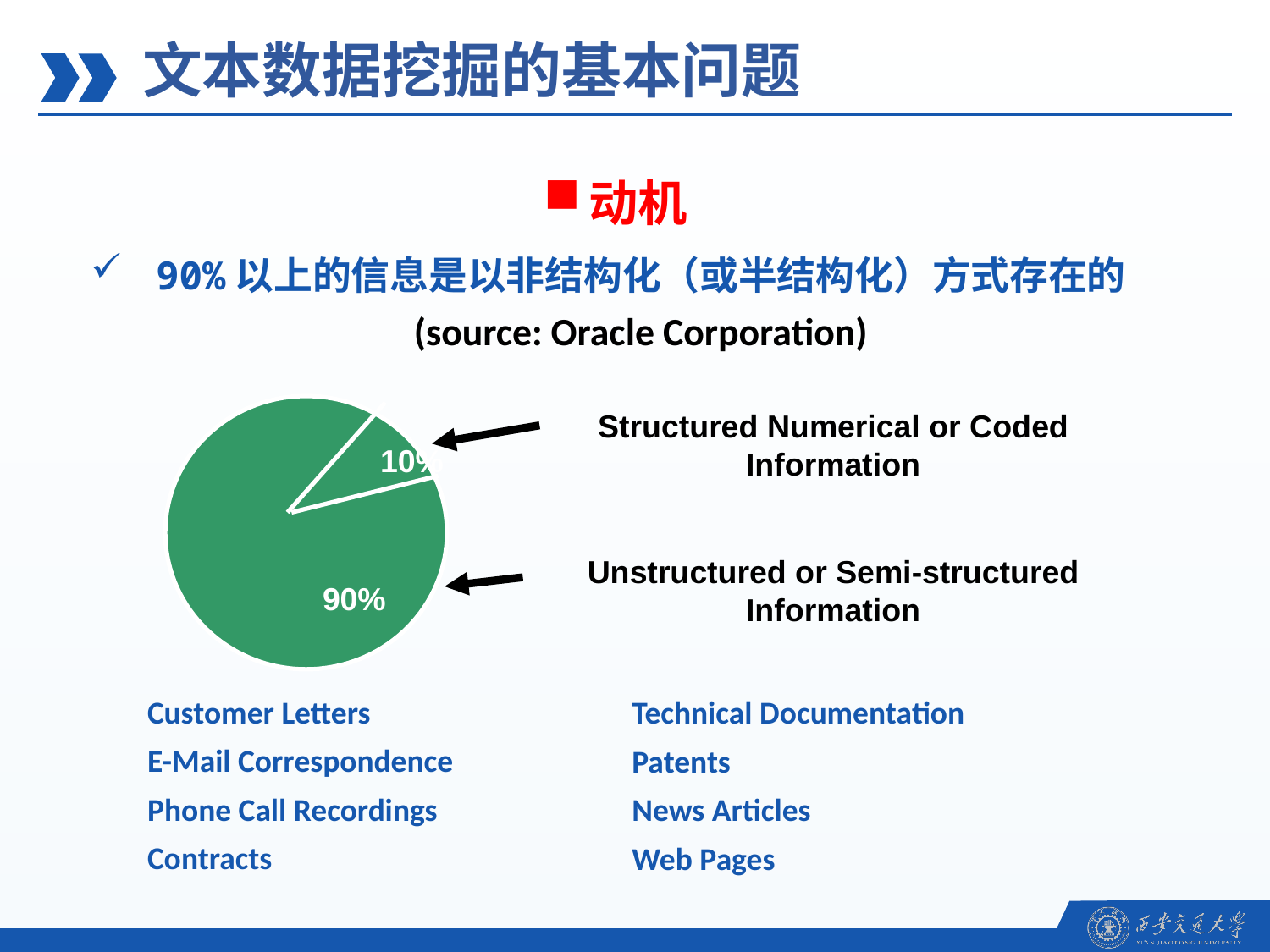

文本数据挖掘的基本问题
动机
90%以上的信息是以非结构化（或半结构化）方式存在的 (source: Oracle Corporation)

Structured Numerical or Coded
Information

10%

Unstructured or Semi-structured
Information
90%

Customer Letters
E-Mail Correspondence
Phone Call Recordings
Contracts
Technical Documentation
Patents
News Articles
Web Pages